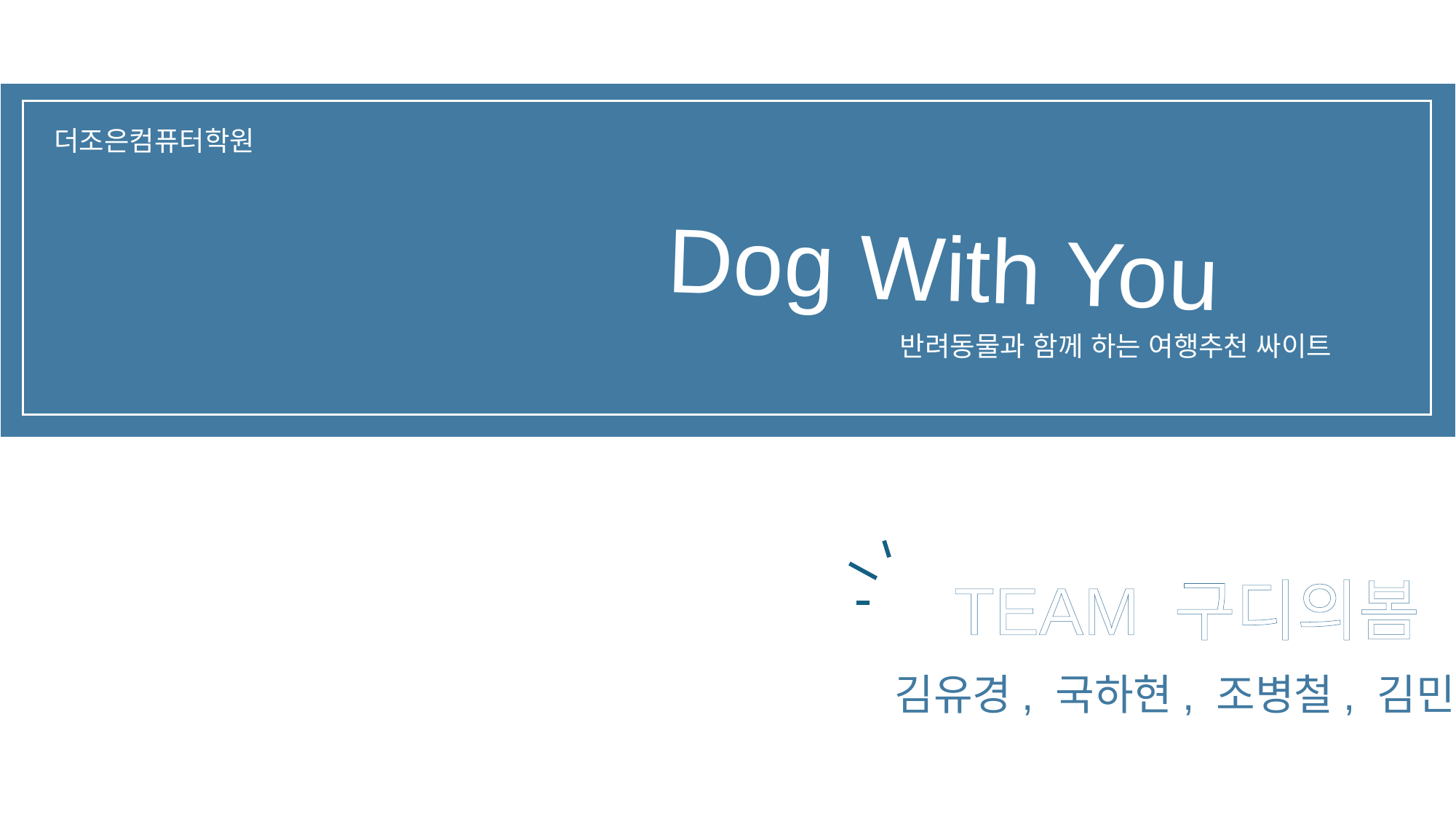

더조은컴퓨터학원
Dog With You
반려동물과 함께 하는 여행추천 싸이트
TEAM 구디의봄
김유경, 국하현, 조병철, 김민재